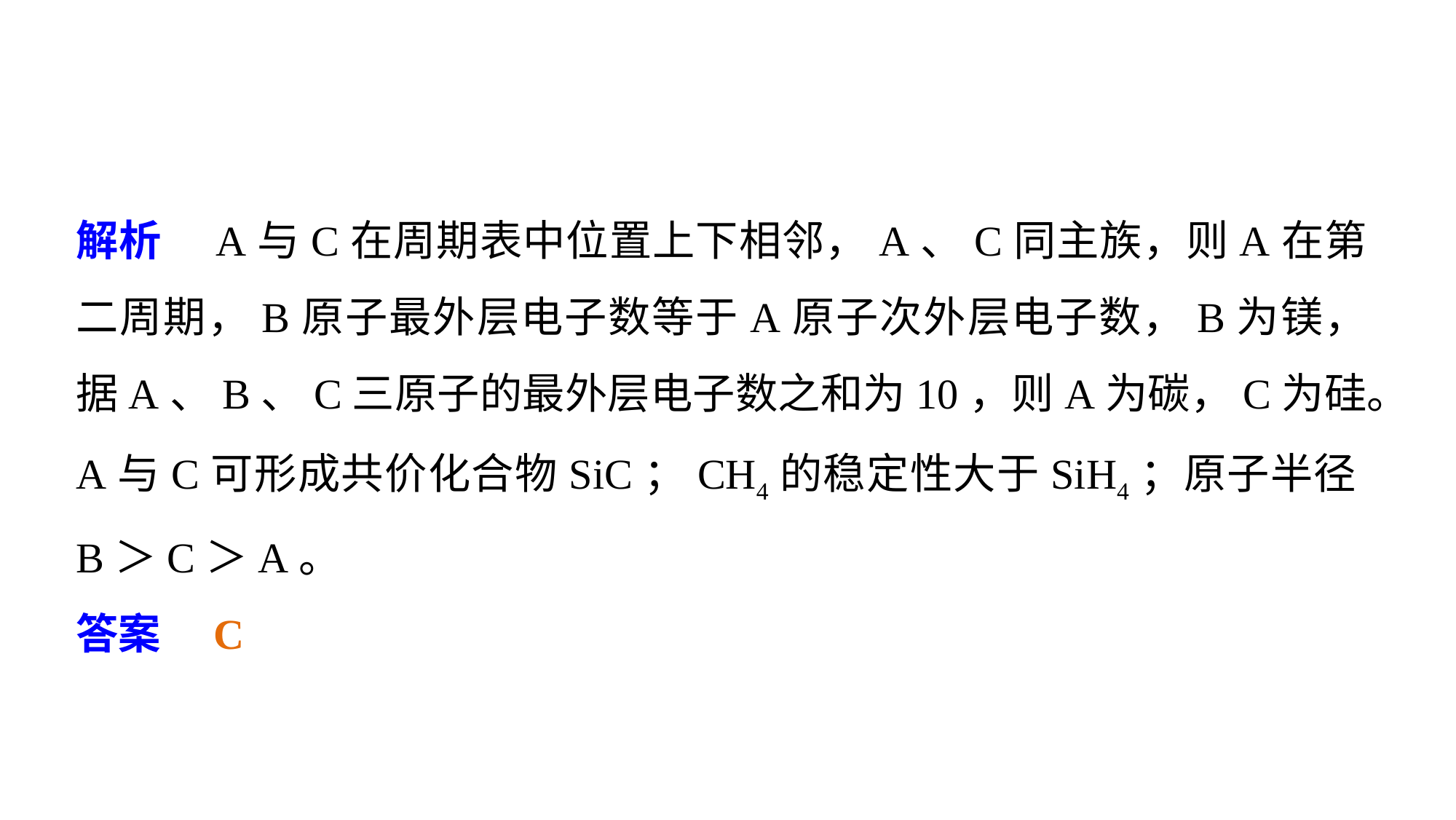

解析　A与C在周期表中位置上下相邻，A、C同主族，则A在第二周期，B原子最外层电子数等于A原子次外层电子数，B为镁，据A、B、C三原子的最外层电子数之和为10，则A为碳，C为硅。A与C可形成共价化合物SiC；CH4的稳定性大于SiH4；原子半径B＞C＞A。
答案　C